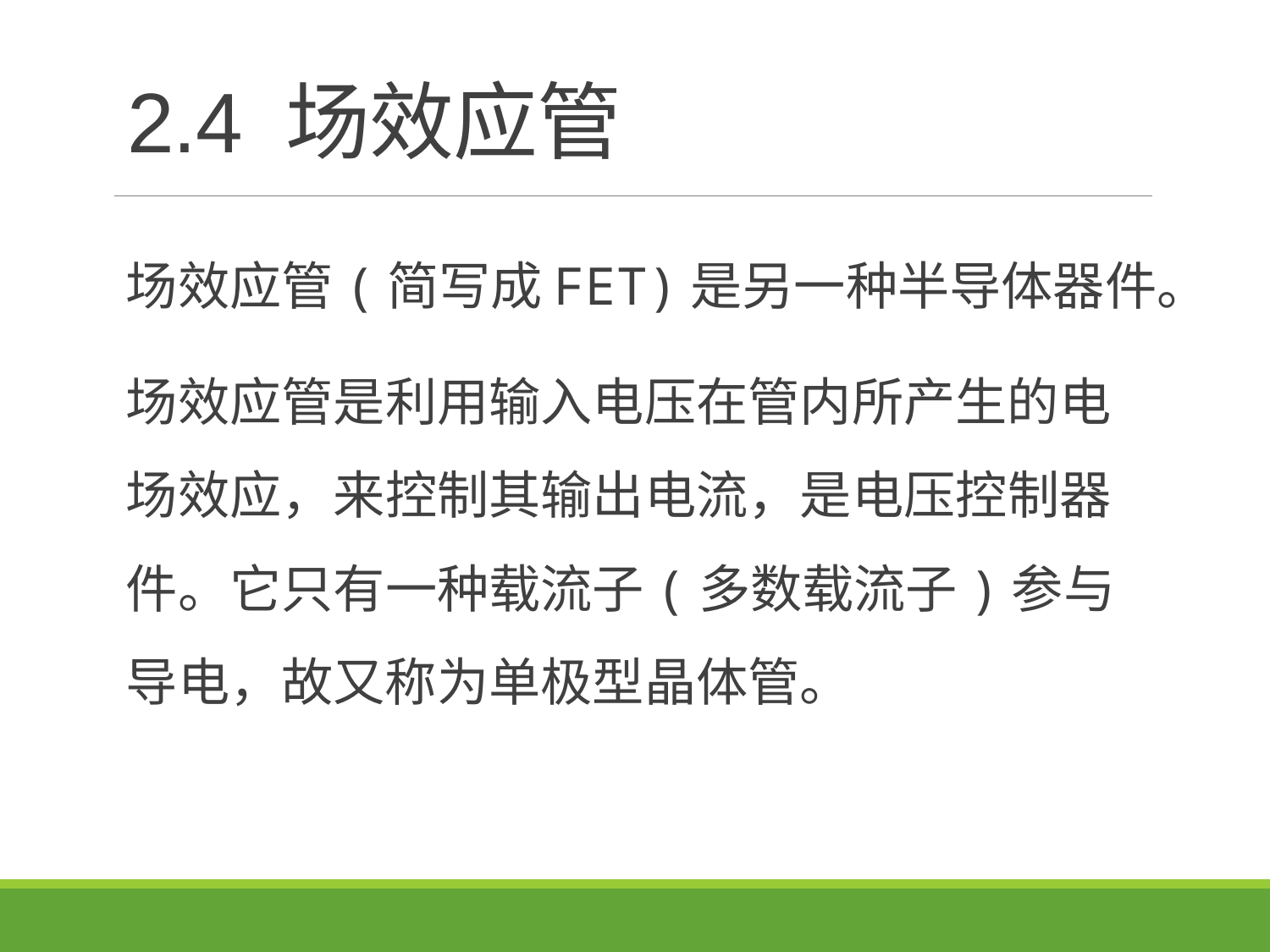

# 2.4 场效应管
场效应管(简写成FET)是另一种半导体器件。
场效应管是利用输入电压在管内所产生的电场效应，来控制其输出电流，是电压控制器件。它只有一种载流子(多数载流子)参与导电，故又称为单极型晶体管。